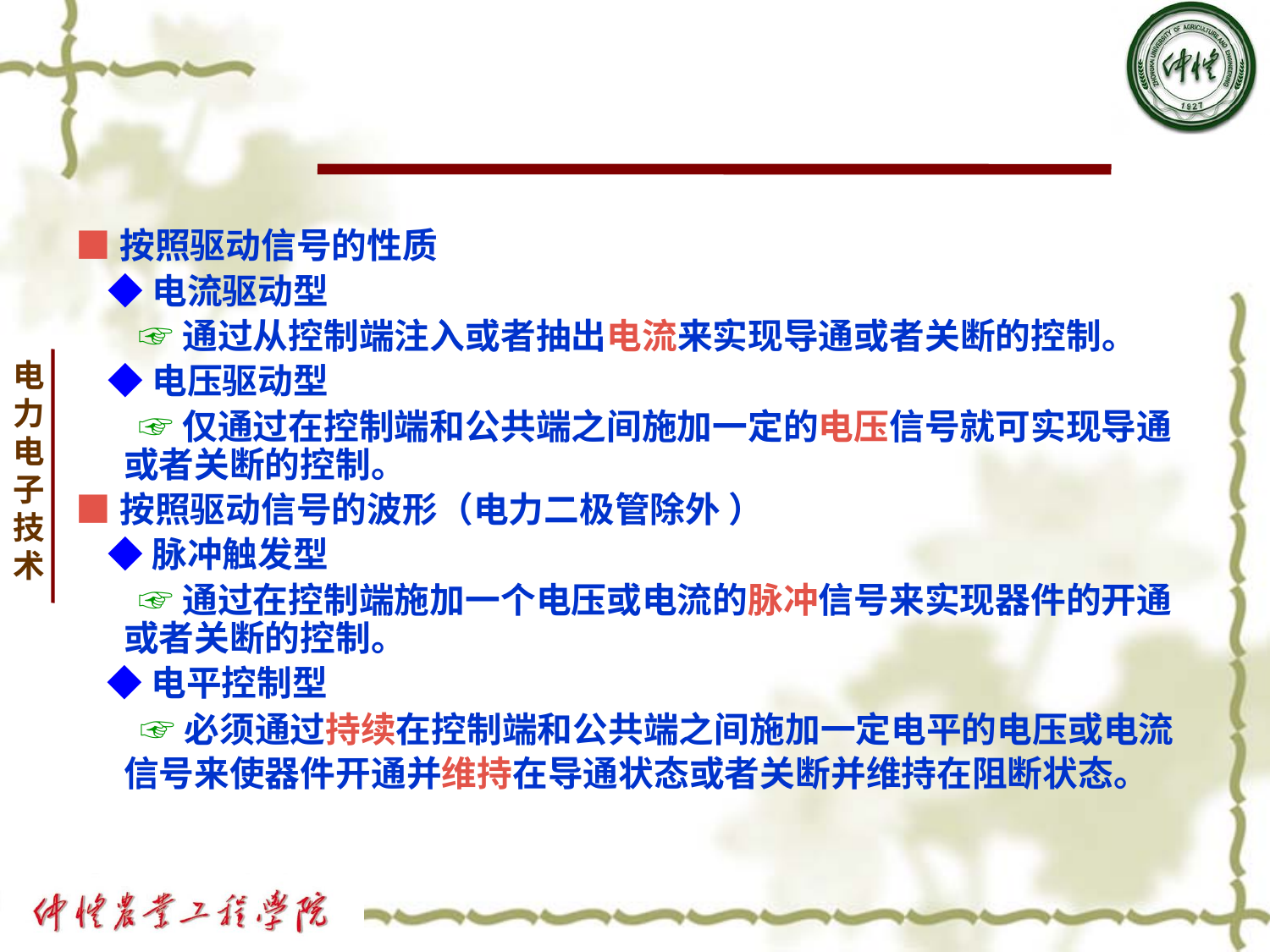

■按照驱动信号的性质
    ◆电流驱动型
        ☞通过从控制端注入或者抽出电流来实现导通或者关断的控制。
    ◆电压驱动型
        ☞仅通过在控制端和公共端之间施加一定的电压信号就可实现导通或者关断的控制。
■按照驱动信号的波形（电力二极管除外 ）
    ◆脉冲触发型
        ☞通过在控制端施加一个电压或电流的脉冲信号来实现器件的开通或者关断的控制。
    ◆电平控制型
        ☞必须通过持续在控制端和公共端之间施加一定电平的电压或电流信号来使器件开通并维持在导通状态或者关断并维持在阻断状态。